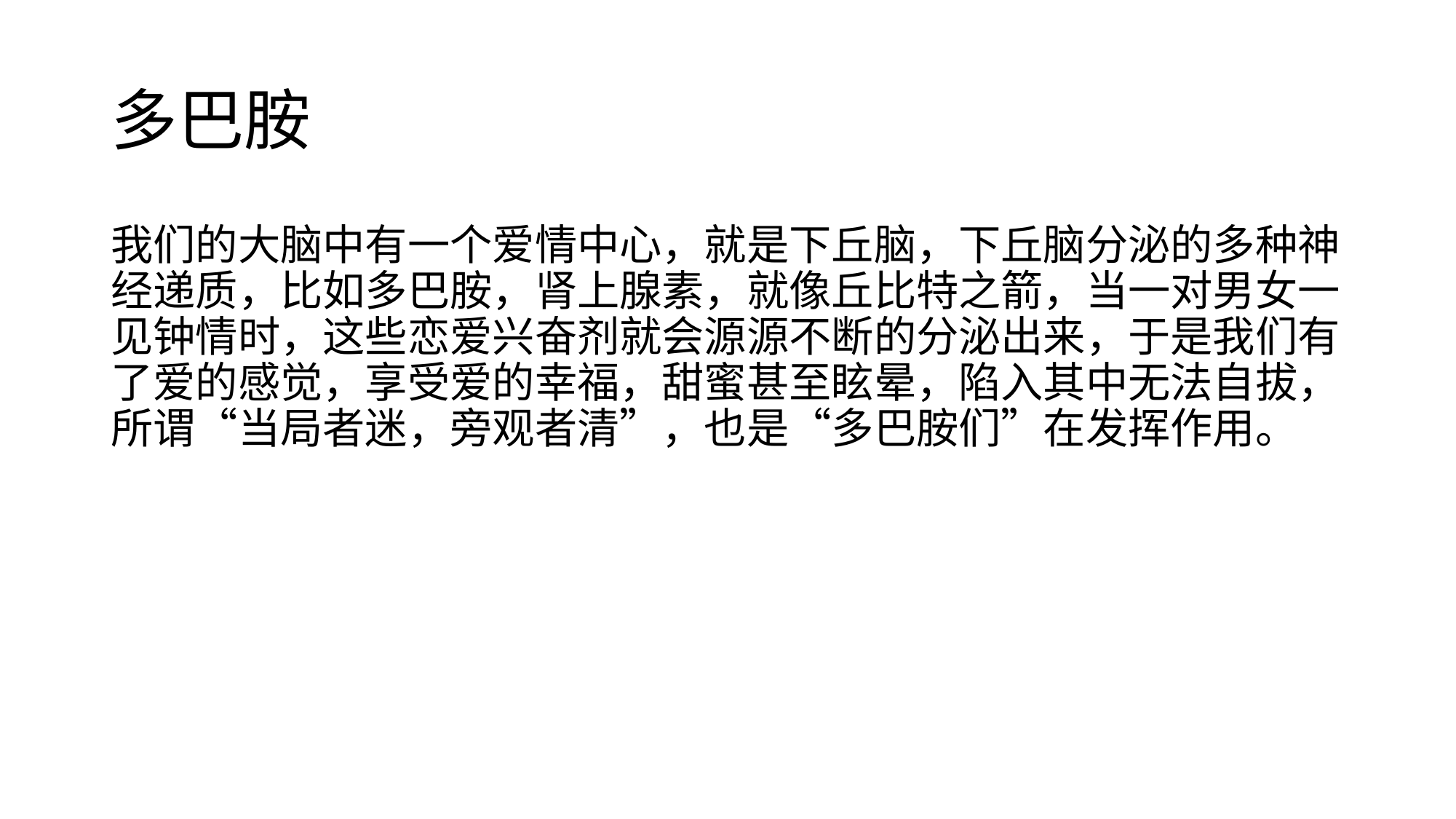

# 多巴胺
我们的大脑中有一个爱情中心，就是下丘脑，下丘脑分泌的多种神经递质，比如多巴胺，肾上腺素，就像丘比特之箭，当一对男女一见钟情时，这些恋爱兴奋剂就会源源不断的分泌出来，于是我们有了爱的感觉，享受爱的幸福，甜蜜甚至眩晕，陷入其中无法自拔，所谓“当局者迷，旁观者清”，也是“多巴胺们”在发挥作用。